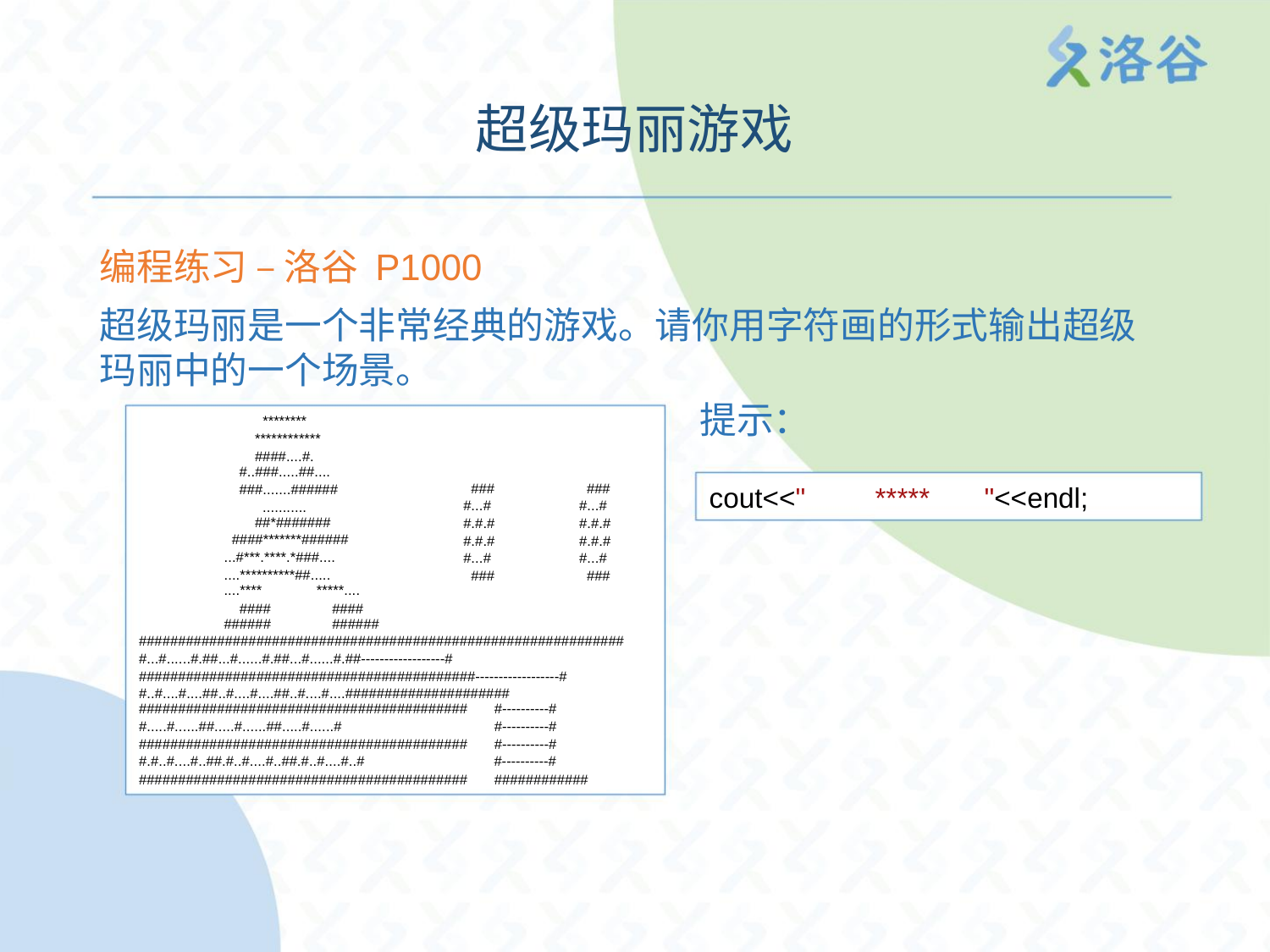

超级玛丽游戏
编程练习 – 洛谷 P1000
超级玛丽是一个非常经典的游戏。请你用字符画的形式输出超级
玛丽中的一个场景。
提示：
********
************
####....#.
#..###.....##....
###.......######
...........
###
###
cout<<" ***** "<<endl;
#...#
#.#.#
#.#.#
#...#
###
#...#
#.#.#
#.#.#
#...#
###
##*#######
####*******######
...#***.****.*###....
....**********##.....
....****
####
*****....
####
######
######
##############################################################
#...#......#.##...#......#.##...#......#.##------------------#
###########################################------------------#
#..#....#....##..#....#....##..#....#....#####################
##########################################
#.....#......##.....#......##.....#......#
##########################################
#.#..#....#..##.#..#....#..##.#..#....#..#
##########################################
#----------#
#----------#
#----------#
#----------#
############